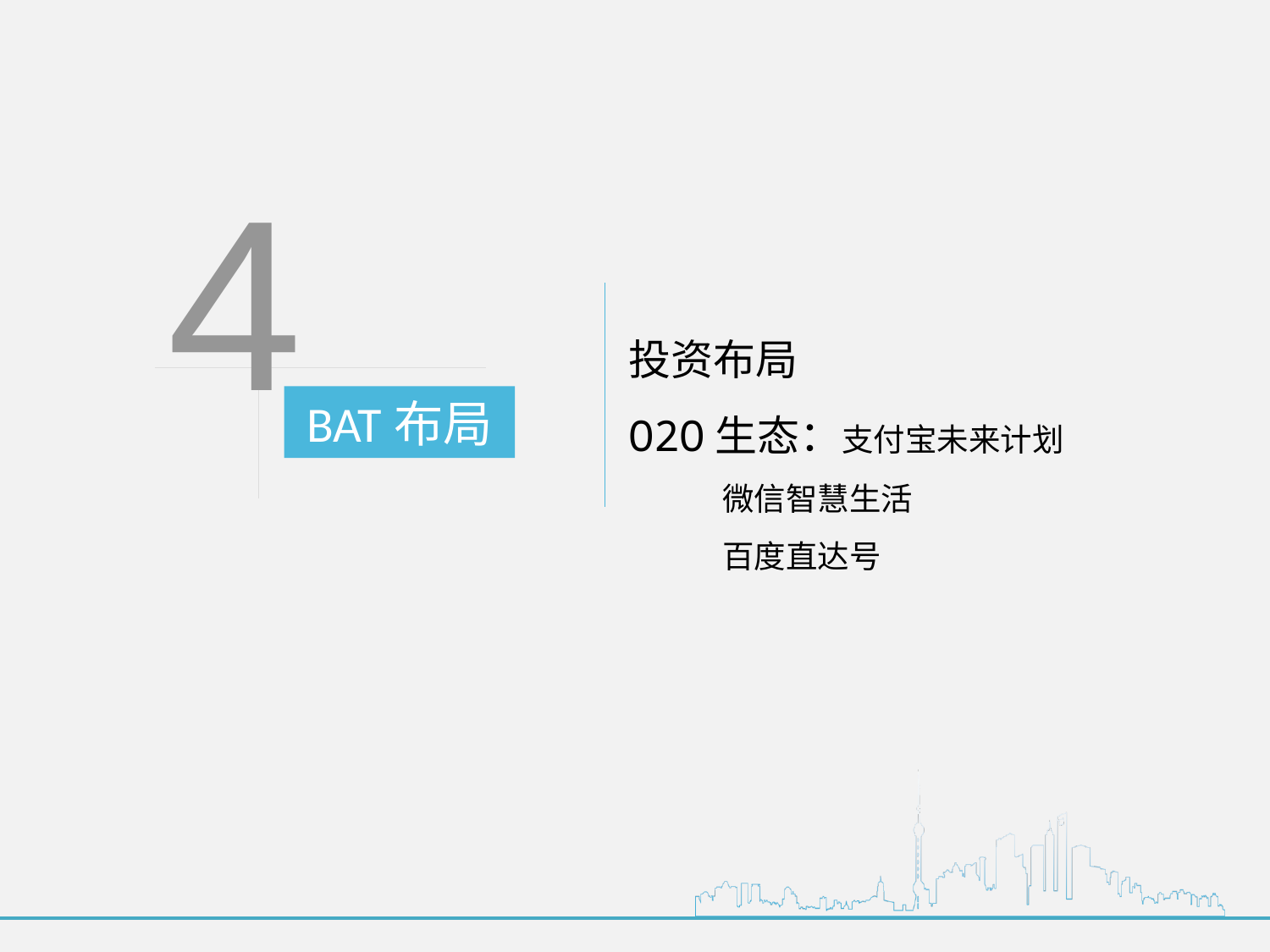

4
投资布局
O2O生态：支付宝未来计划
            微信智慧生活
            百度直达号
BAT布局
>>>